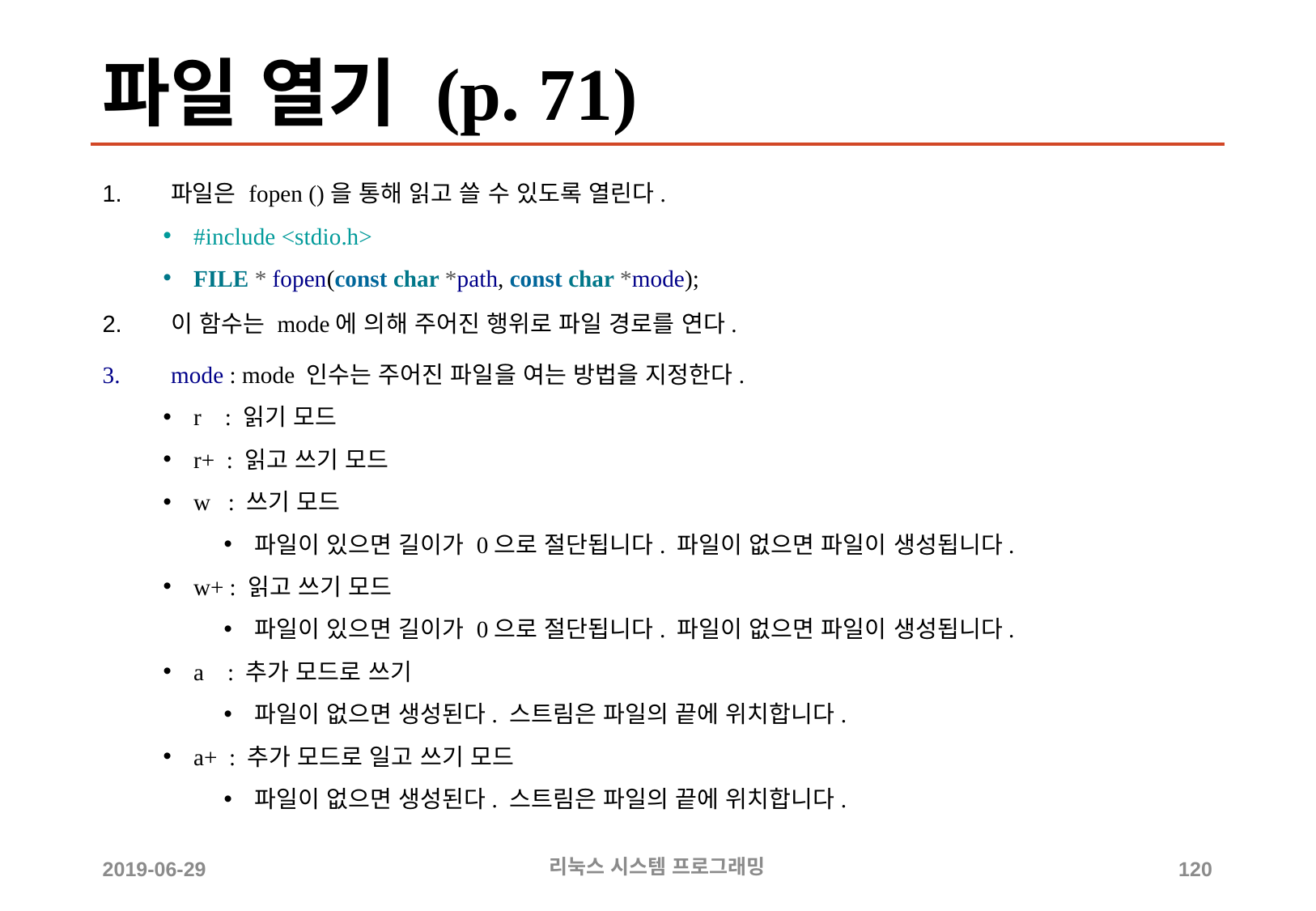

# 파일 열기 (p. 71)
파일은 fopen ()을 통해 읽고 쓸 수 있도록 열린다.
#include <stdio.h>
FILE * fopen(const char *path, const char *mode);
이 함수는 mode에 의해 주어진 행위로 파일 경로를 연다.
mode : mode 인수는 주어진 파일을 여는 방법을 지정한다.
r    : 읽기 모드
r+  : 읽고 쓰기 모드
w   : 쓰기 모드
파일이 있으면 길이가 0으로 절단됩니다. 파일이 없으면 파일이 생성됩니다.
w+ : 읽고 쓰기 모드
파일이 있으면 길이가 0으로 절단됩니다. 파일이 없으면 파일이 생성됩니다.
a    : 추가 모드로 쓰기
파일이 없으면 생성된다. 스트림은 파일의 끝에 위치합니다.
a+  : 추가 모드로 일고 쓰기 모드
파일이 없으면 생성된다. 스트림은 파일의 끝에 위치합니다.
2019-06-29
리눅스 시스템 프로그래밍
120